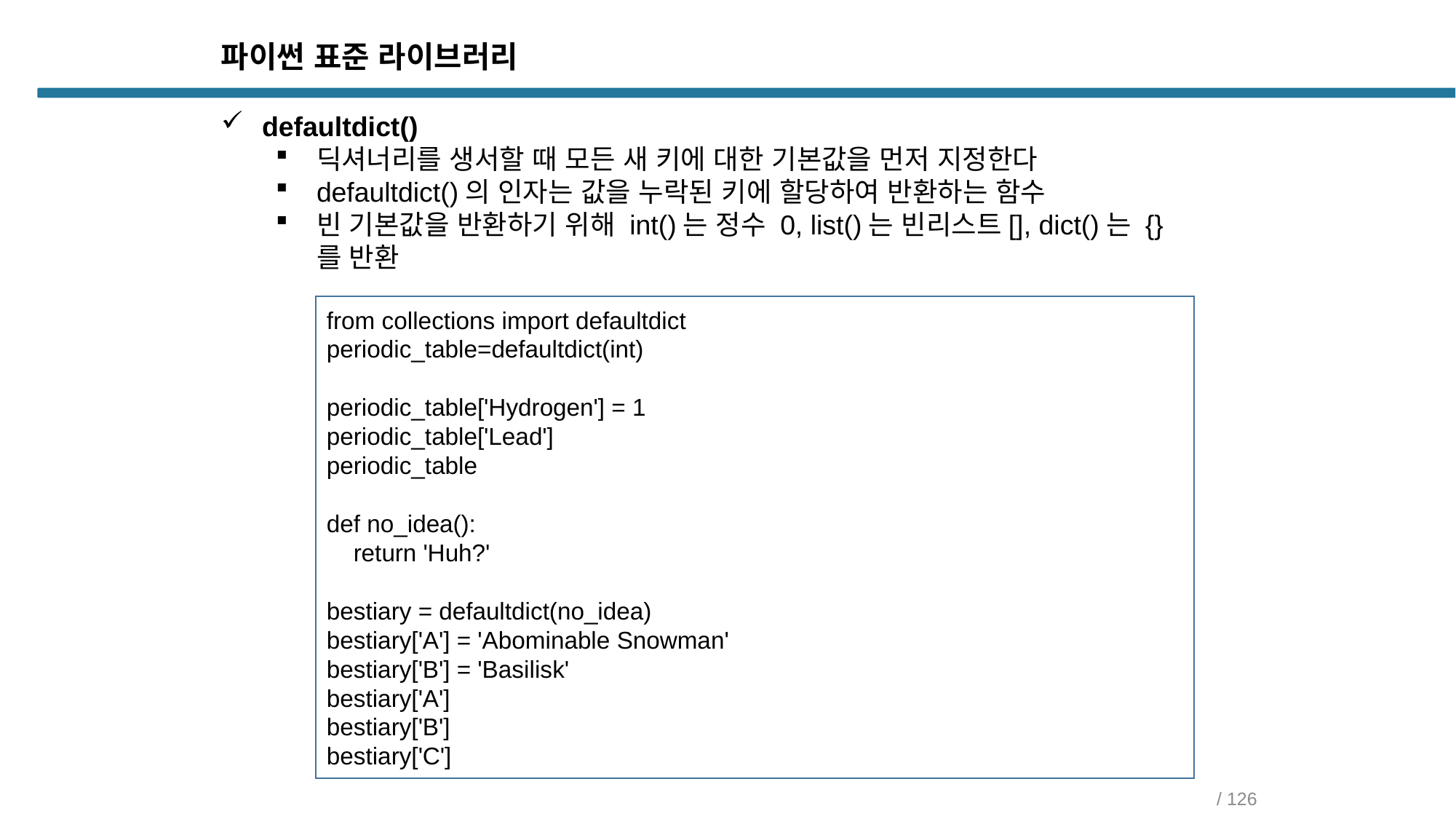

파이썬 표준 라이브러리
defaultdict()
딕셔너리를 생서할 때 모든 새 키에 대한 기본값을 먼저 지정한다
defaultdict()의 인자는 값을 누락된 키에 할당하여 반환하는 함수
빈 기본값을 반환하기 위해 int()는 정수 0, list()는 빈리스트[], dict()는 {}를 반환
from collections import defaultdict
periodic_table=defaultdict(int)

periodic_table['Hydrogen'] = 1
periodic_table['Lead']
periodic_table

def no_idea():
    return 'Huh?'

bestiary = defaultdict(no_idea)
bestiary['A'] = 'Abominable Snowman'
bestiary['B'] = 'Basilisk'
bestiary['A']
bestiary['B']
bestiary['C']
/ 126